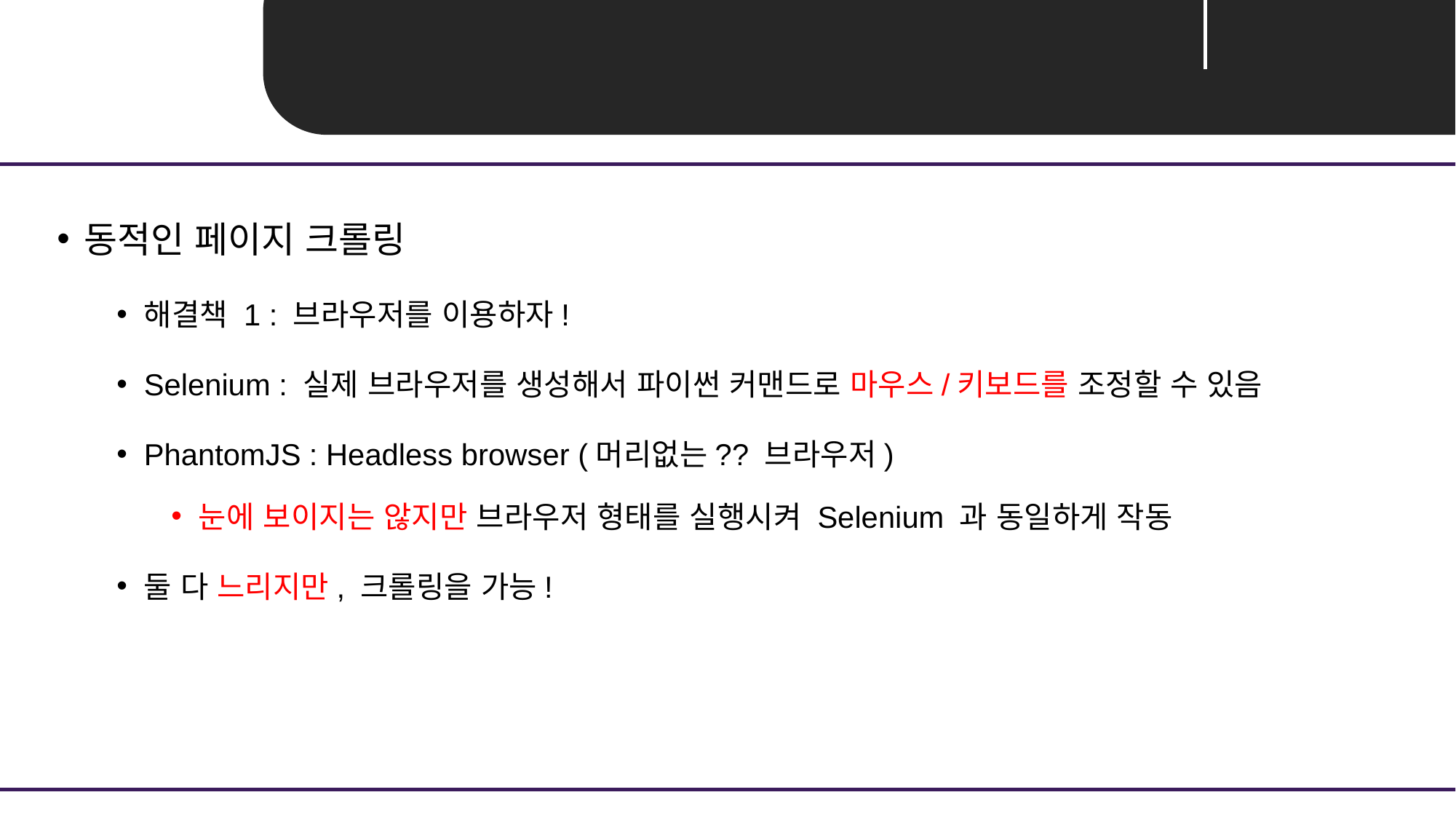

Unit  03 ㅣ실용적 팁
동적인 페이지 크롤링
해결책 1 : 브라우저를 이용하자!
Selenium : 실제 브라우저를 생성해서 파이썬 커맨드로 마우스/키보드를 조정할 수 있음
PhantomJS : Headless browser (머리없는?? 브라우저)
눈에 보이지는 않지만 브라우저 형태를 실행시켜 Selenium 과 동일하게 작동
둘 다 느리지만, 크롤링을 가능!